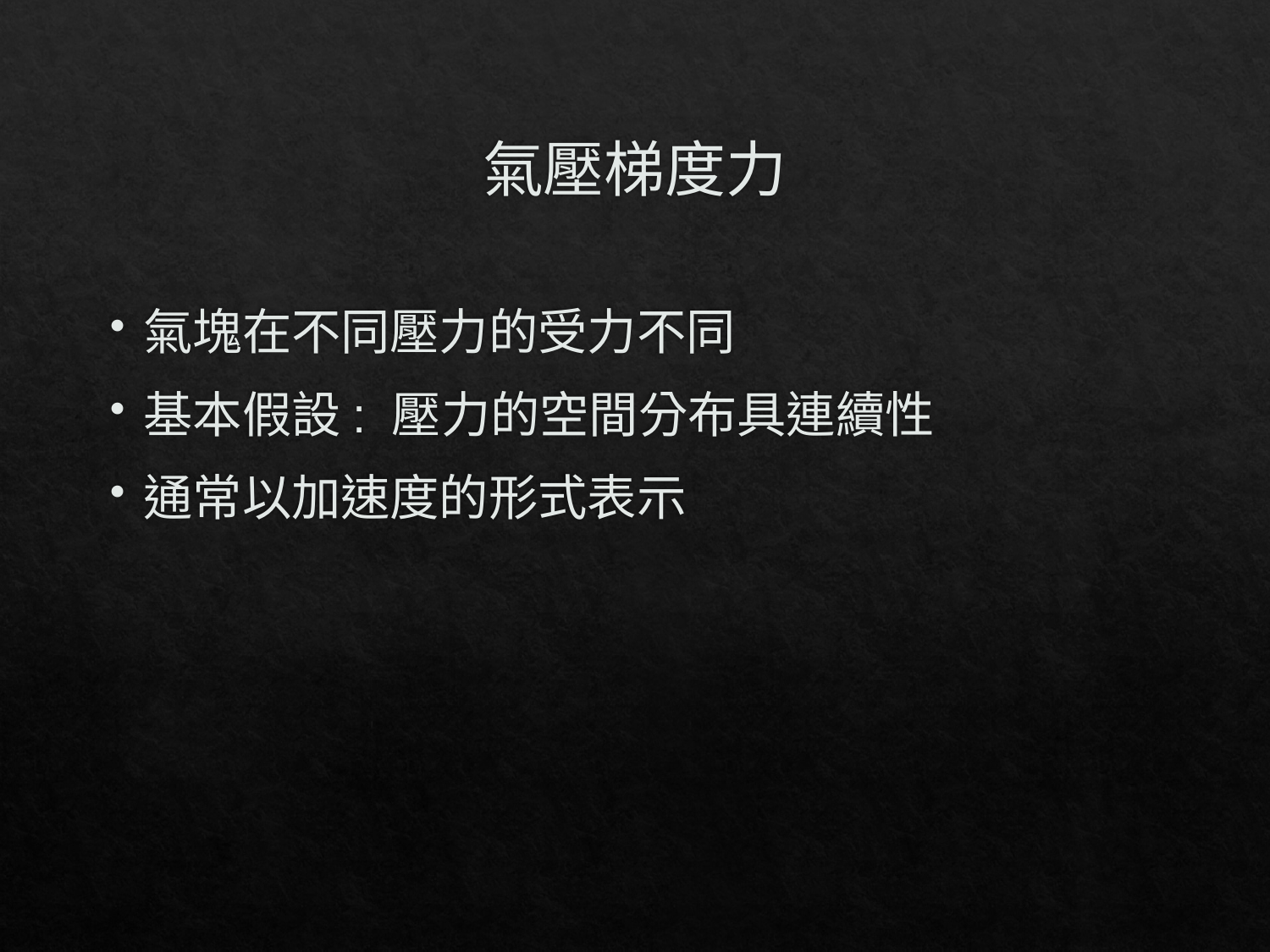

# 氣壓梯度力
氣塊在不同壓力的受力不同
基本假設: 壓力的空間分布具連續性
通常以加速度的形式表示